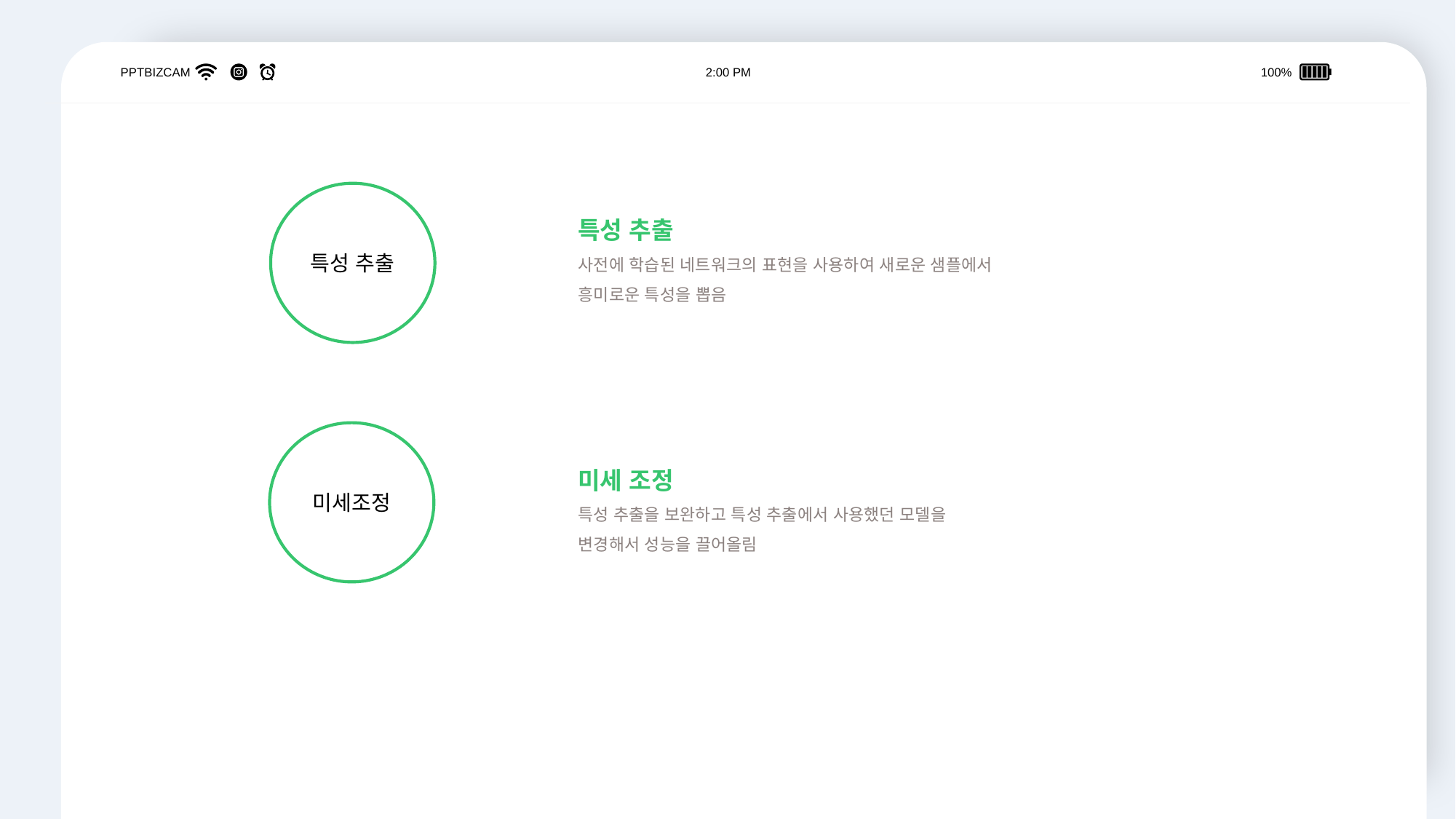

PPTBIZCAM
2:00 PM
100%

특성 추출
특성 추출
사전에 학습된 네트워크의 표현을 사용하여 새로운 샘플에서 흥미로운 특성을 뽑음
미세조정
미세 조정
특성 추출을 보완하고 특성 추출에서 사용했던 모델을
변경해서 성능을 끌어올림